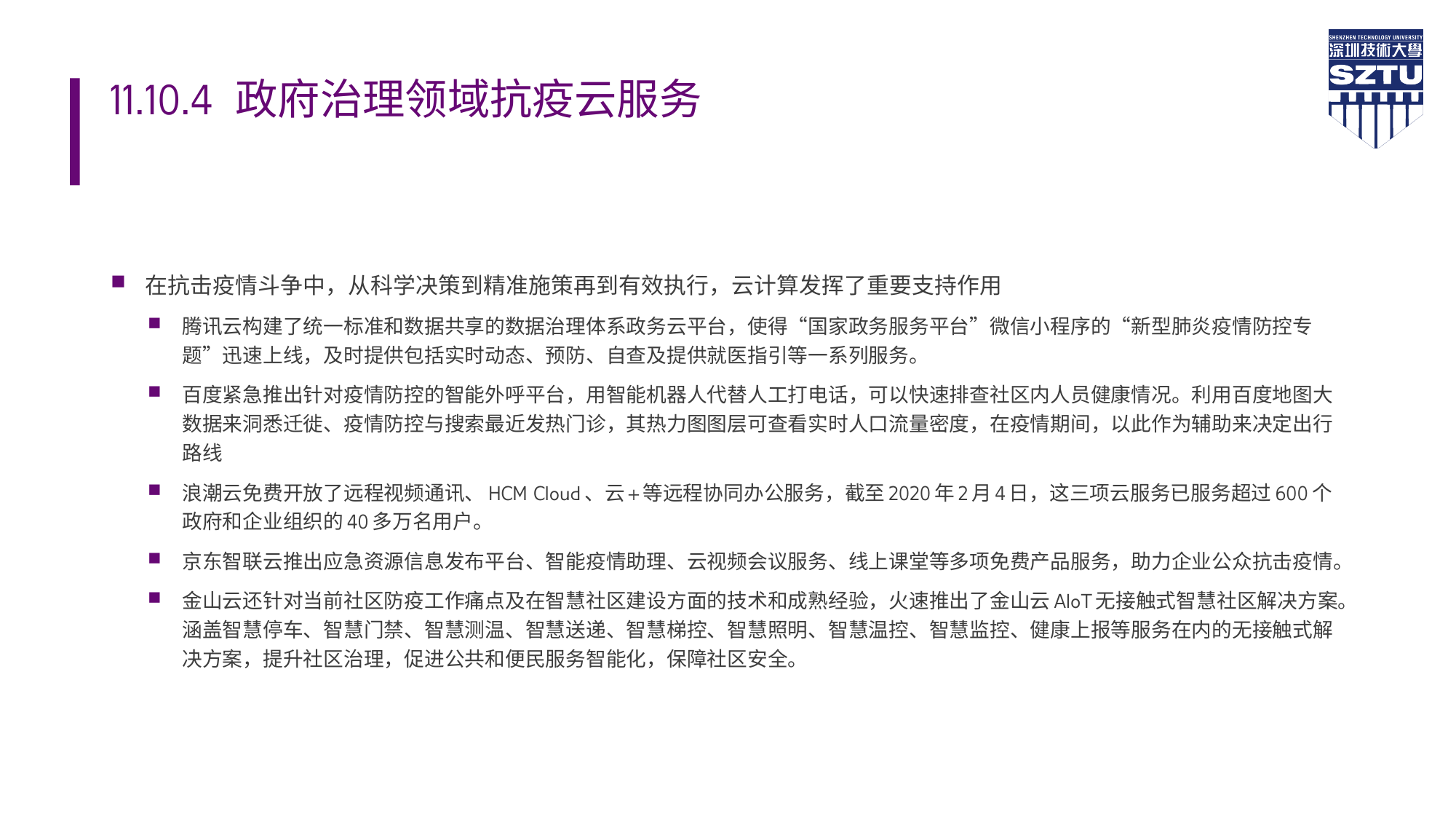

# 11.10.4 政府治理领域抗疫云服务
在抗击疫情斗争中，从科学决策到精准施策再到有效执行，云计算发挥了重要支持作用
腾讯云构建了统一标准和数据共享的数据治理体系政务云平台，使得“国家政务服务平台”微信小程序的“新型肺炎疫情防控专题”迅速上线，及时提供包括实时动态、预防、自查及提供就医指引等一系列服务。
百度紧急推出针对疫情防控的智能外呼平台，用智能机器人代替人工打电话，可以快速排查社区内人员健康情况。利用百度地图大数据来洞悉迁徙、疫情防控与搜索最近发热门诊，其热力图图层可查看实时人口流量密度，在疫情期间，以此作为辅助来决定出行路线
浪潮云免费开放了远程视频通讯、HCM Cloud、云+等远程协同办公服务，截至2020年2月4日，这三项云服务已服务超过600个政府和企业组织的40多万名用户。
京东智联云推出应急资源信息发布平台、智能疫情助理、云视频会议服务、线上课堂等多项免费产品服务，助力企业公众抗击疫情。
金山云还针对当前社区防疫工作痛点及在智慧社区建设方面的技术和成熟经验，火速推出了金山云AIoT无接触式智慧社区解决方案。涵盖智慧停车、智慧门禁、智慧测温、智慧送递、智慧梯控、智慧照明、智慧温控、智慧监控、健康上报等服务在内的无接触式解决方案，提升社区治理，促进公共和便民服务智能化，保障社区安全。